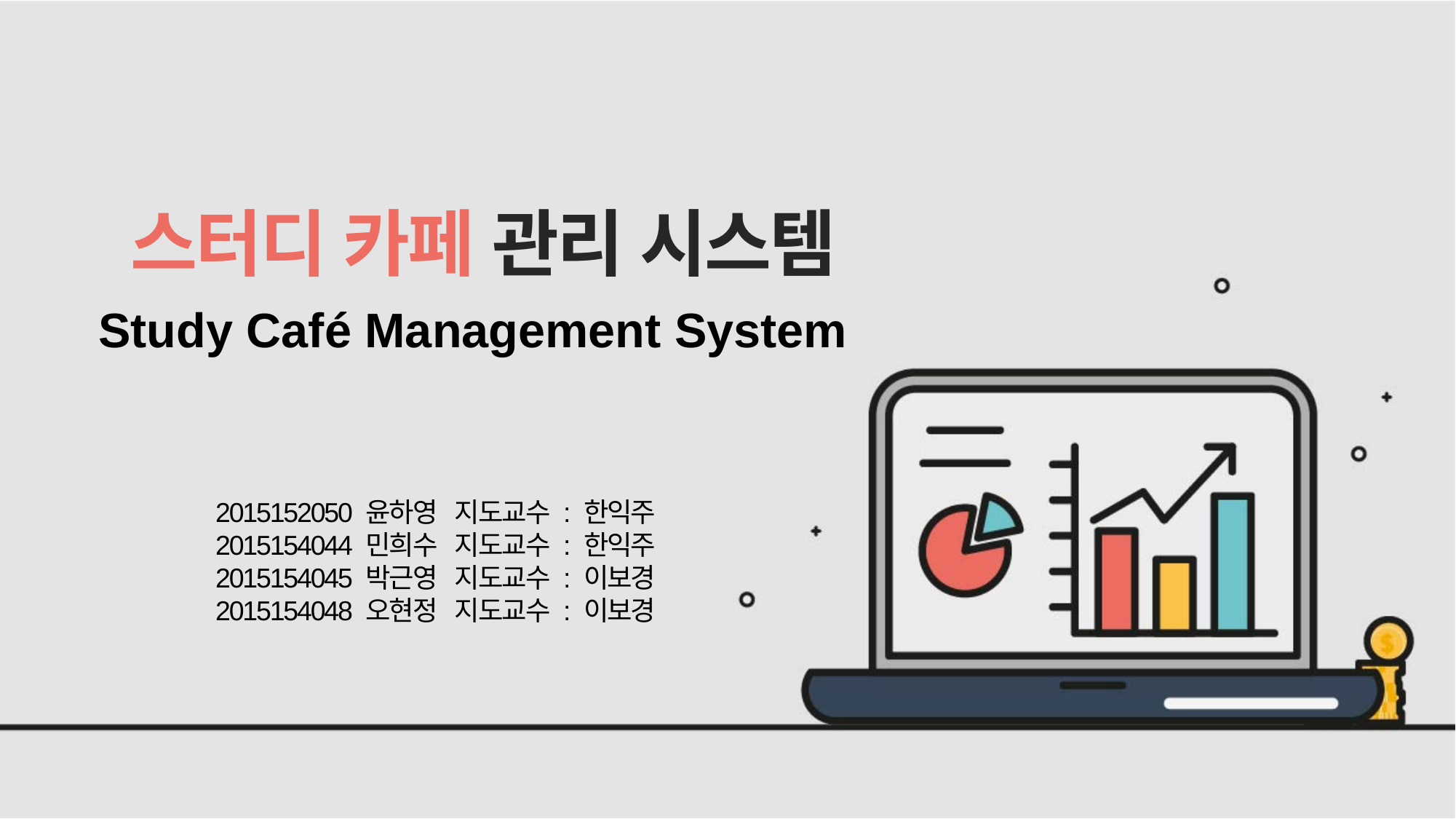

스터디 카페 관리 시스템
Study Café Management System
2015152050 윤하영   지도교수 : 한익주
2015154044 민희수   지도교수 : 한익주
2015154045 박근영   지도교수 : 이보경
2015154048 오현정   지도교수 : 이보경